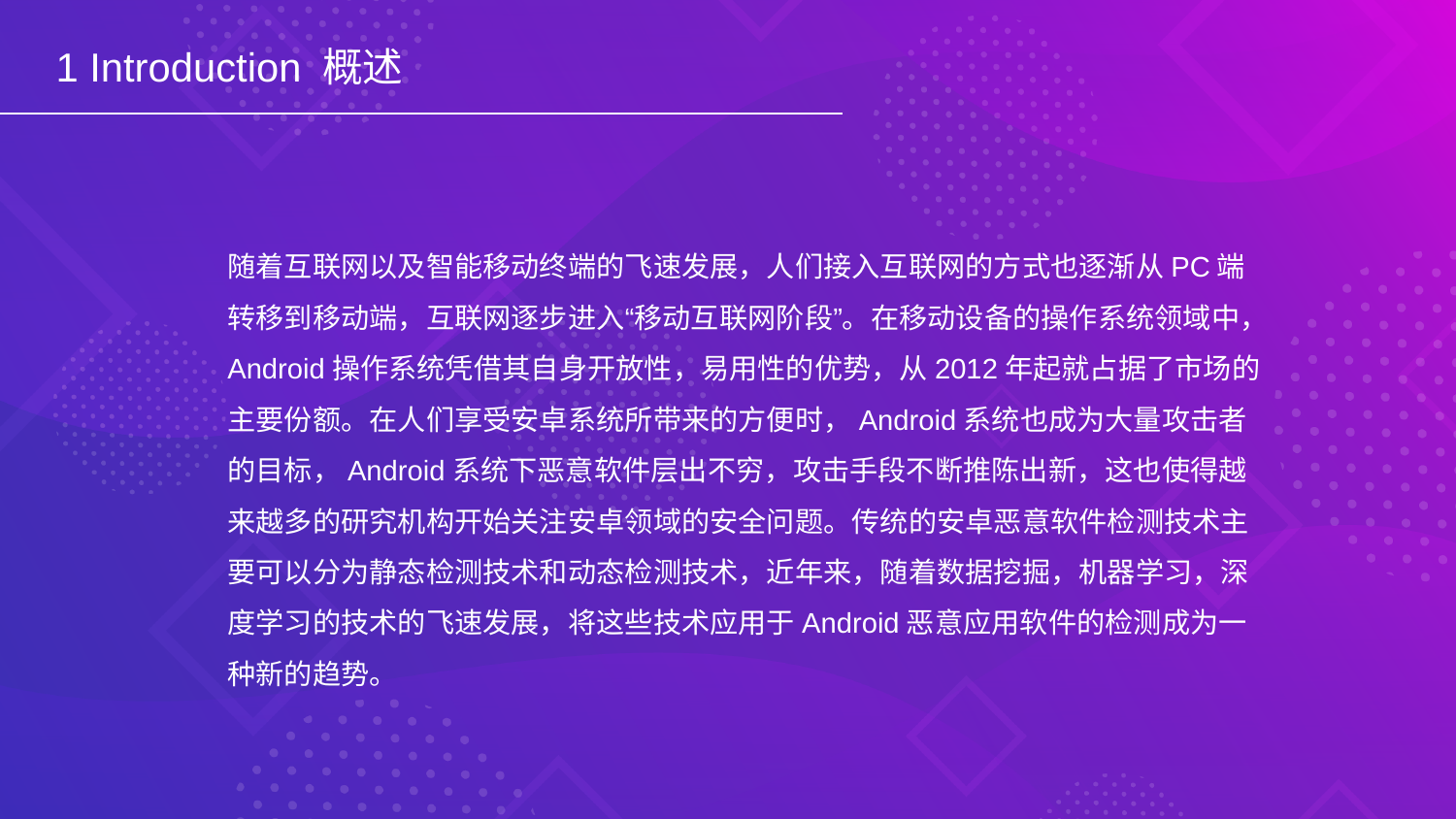

1 Introduction 概述

随着互联网以及智能移动终端的飞速发展，人们接入互联网的方式也逐渐从PC端转移到移动端，互联网逐步进入“移动互联网阶段”。在移动设备的操作系统领域中，Android操作系统凭借其自身开放性，易用性的优势，从2012年起就占据了市场的主要份额。在人们享受安卓系统所带来的方便时，Android系统也成为大量攻击者的目标，Android系统下恶意软件层出不穷，攻击手段不断推陈出新，这也使得越来越多的研究机构开始关注安卓领域的安全问题。传统的安卓恶意软件检测技术主要可以分为静态检测技术和动态检测技术，近年来，随着数据挖掘，机器学习，深度学习的技术的飞速发展，将这些技术应用于Android恶意应用软件的检测成为一种新的趋势。